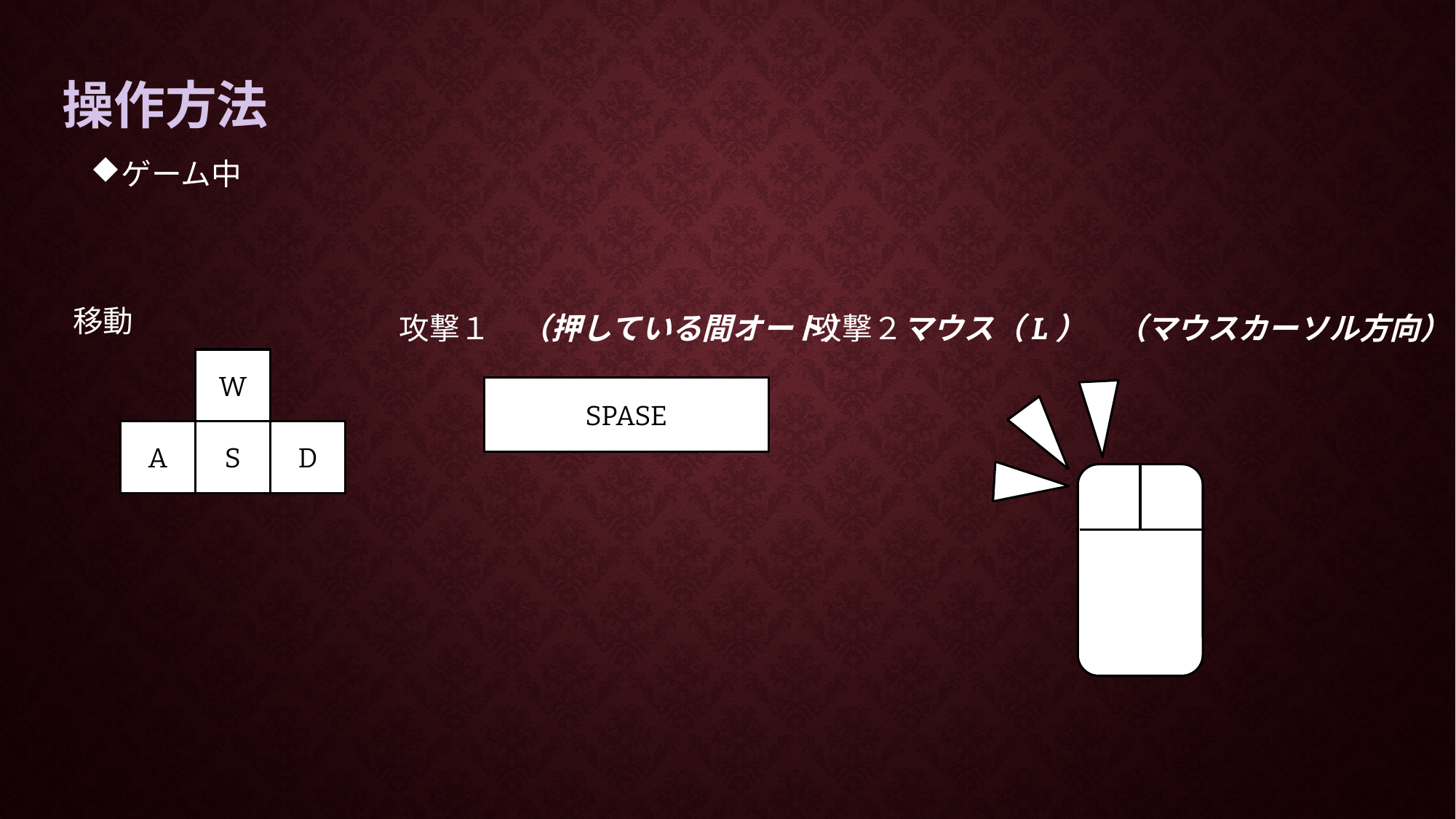

# 操作方法
ゲーム中
移動
攻撃１　（押している間オート）

攻撃２マウス（L）　（マウスカーソル方向）

W
SPASE

A
S
D